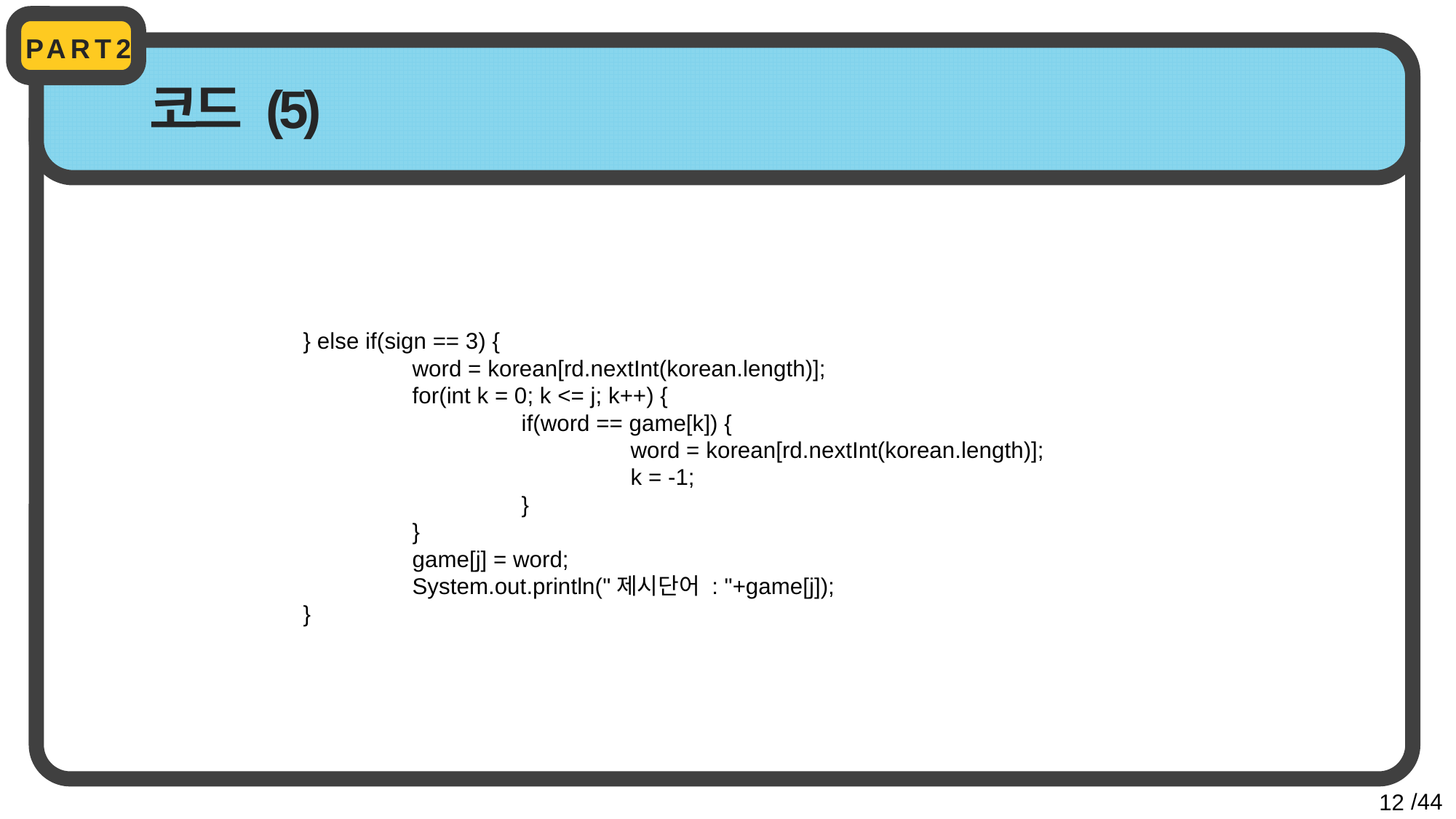

PART2

코드 (5)
		} else if(sign == 3) {
			word = korean[rd.nextInt(korean.length)];
			for(int k = 0; k <= j; k++) {
				if(word == game[k]) {
					word = korean[rd.nextInt(korean.length)];
					k = -1;
				}
			}
			game[j] = word;
			System.out.println("제시단어 : "+game[j]);
		}
12